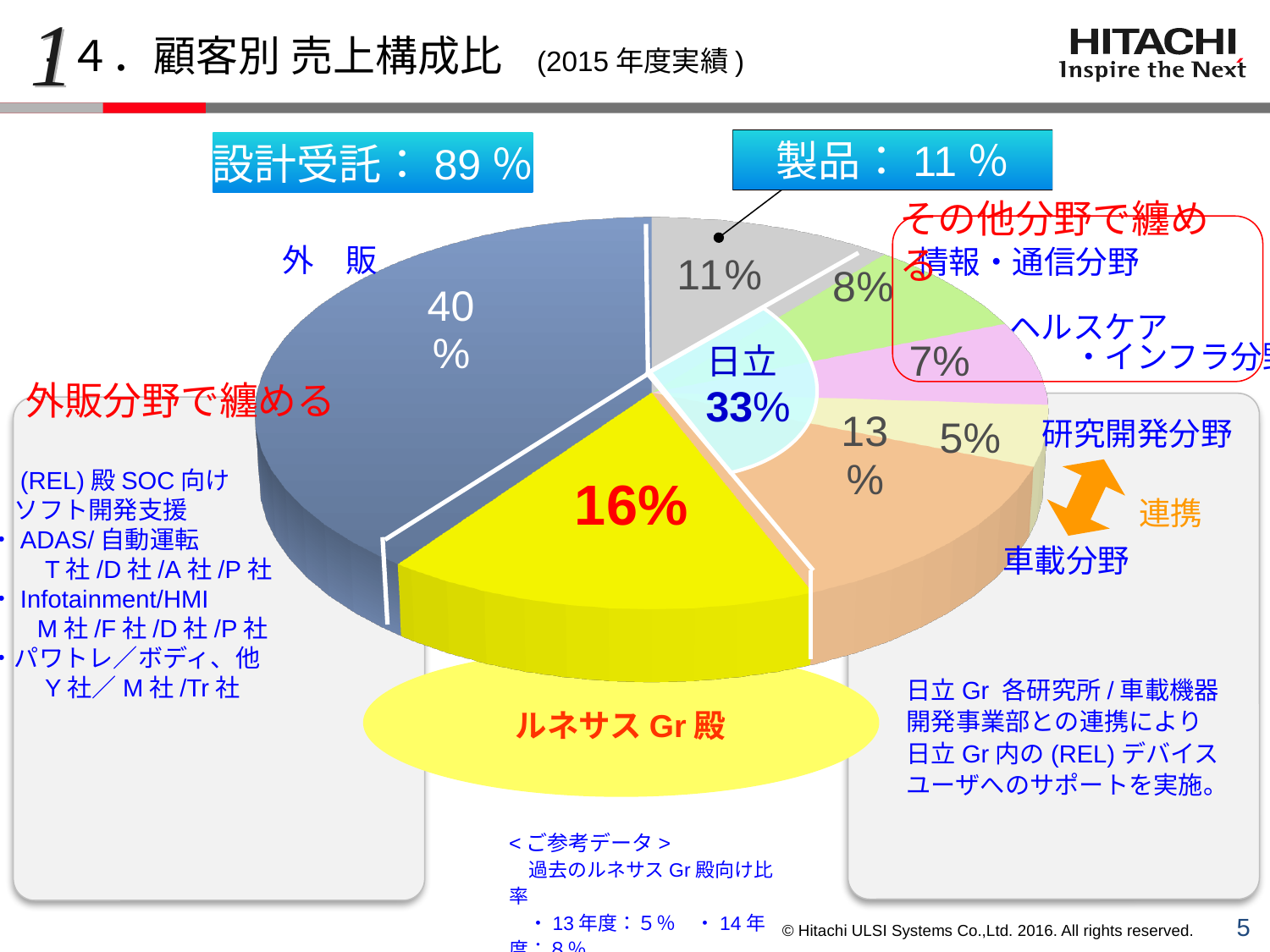

1
-４．顧客別 売上構成比　(2015年度実績)
製品：11％
設計受託：89％

[unsupported chart]

その他分野で纏める

外　販
情報・通信分野

ヘルスケア
　　・インフラ分野
日立
33%
外販分野で纏める

研究開発分野

　(REL)殿SOC向け
　ソフト開発支援
・ADAS/自動運転
　　T社/D社/A社/P社
・Infotainment/HMI
  　M社/F社/D社/P社
・パワトレ／ボディ、他
　　Y社／M社/Tr社

連携
車載分野

日立Gr 各研究所/車載機器
開発事業部との連携により
日立Gr内の(REL)デバイス
ユーザへのサポートを実施。
ルネサスGr殿
<ご参考データ>
　過去のルネサスGr殿向け比率
　・13年度：５％　・14年度：８％
5